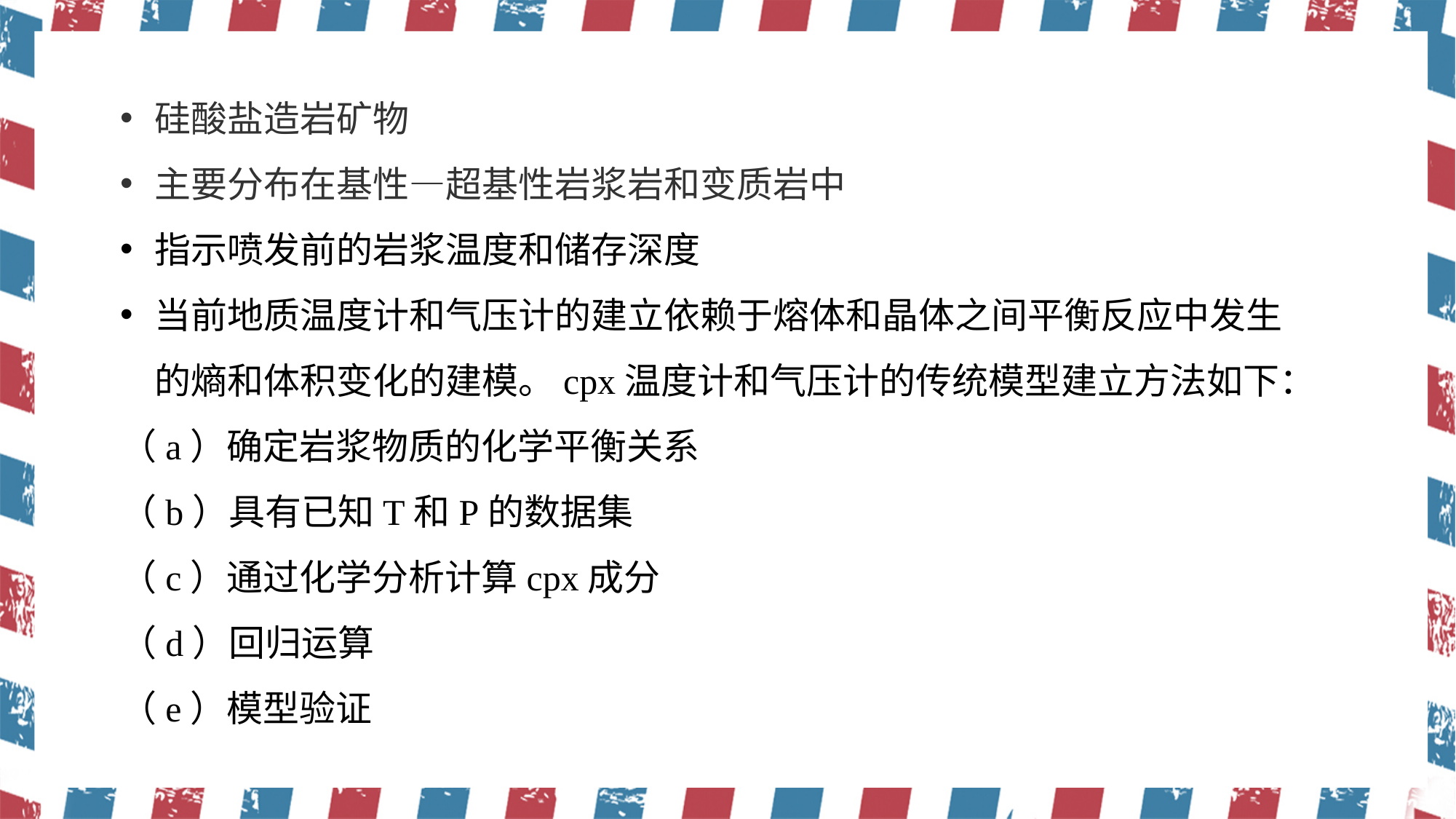

硅酸盐造岩矿物
主要分布在基性—超基性岩浆岩和变质岩中
指示喷发前的岩浆温度和储存深度
当前地质温度计和气压计的建立依赖于熔体和晶体之间平衡反应中发生的熵和体积变化的建模。cpx温度计和气压计的传统模型建立方法如下：
（a）确定岩浆物质的化学平衡关系
（b）具有已知T和P的数据集
（c）通过化学分析计算cpx成分
（d）回归运算
（e）模型验证